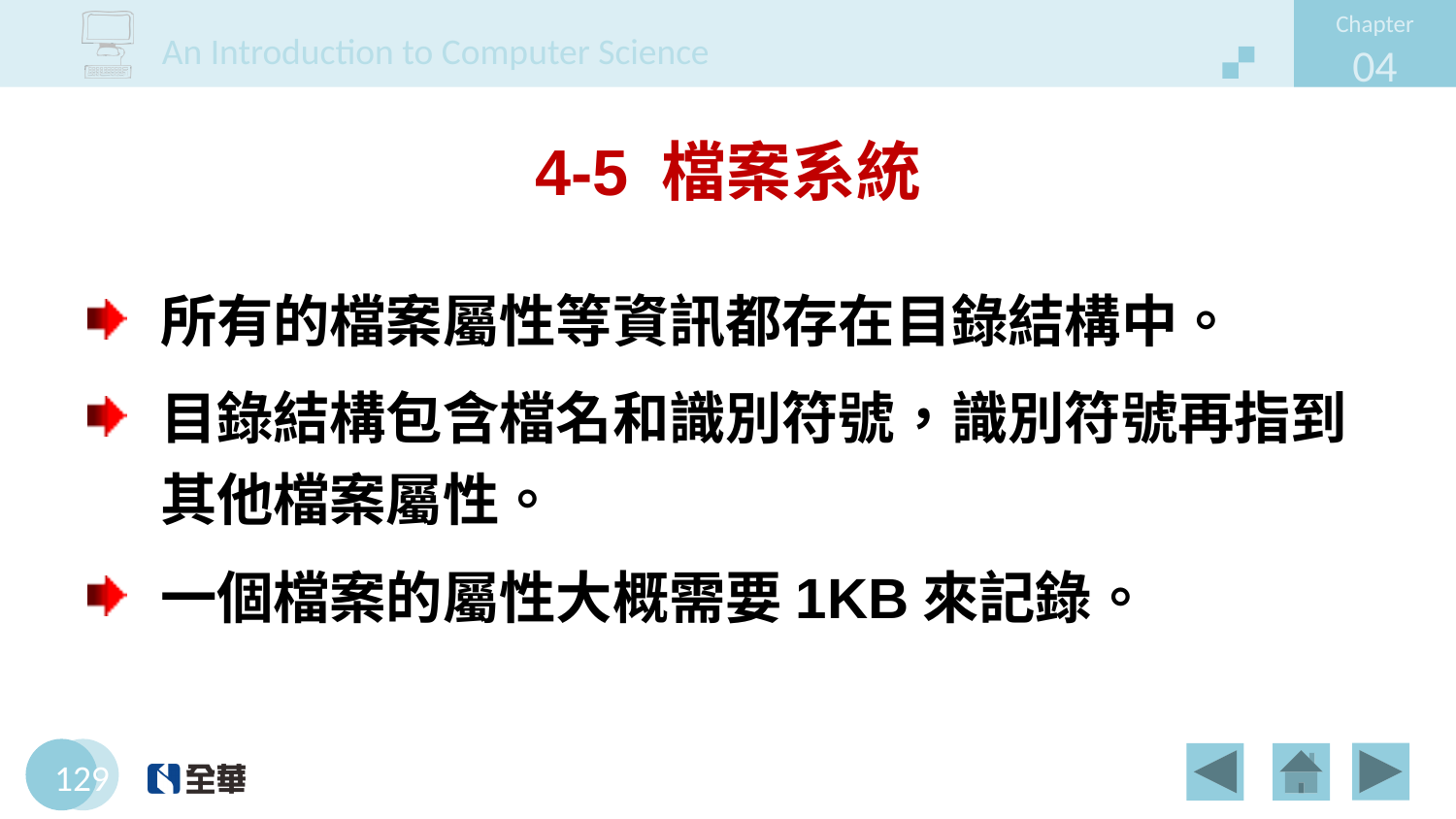

# 4-5 檔案系統
所有的檔案屬性等資訊都存在目錄結構中。
目錄結構包含檔名和識別符號，識別符號再指到其他檔案屬性。
一個檔案的屬性大概需要1KB來記錄。